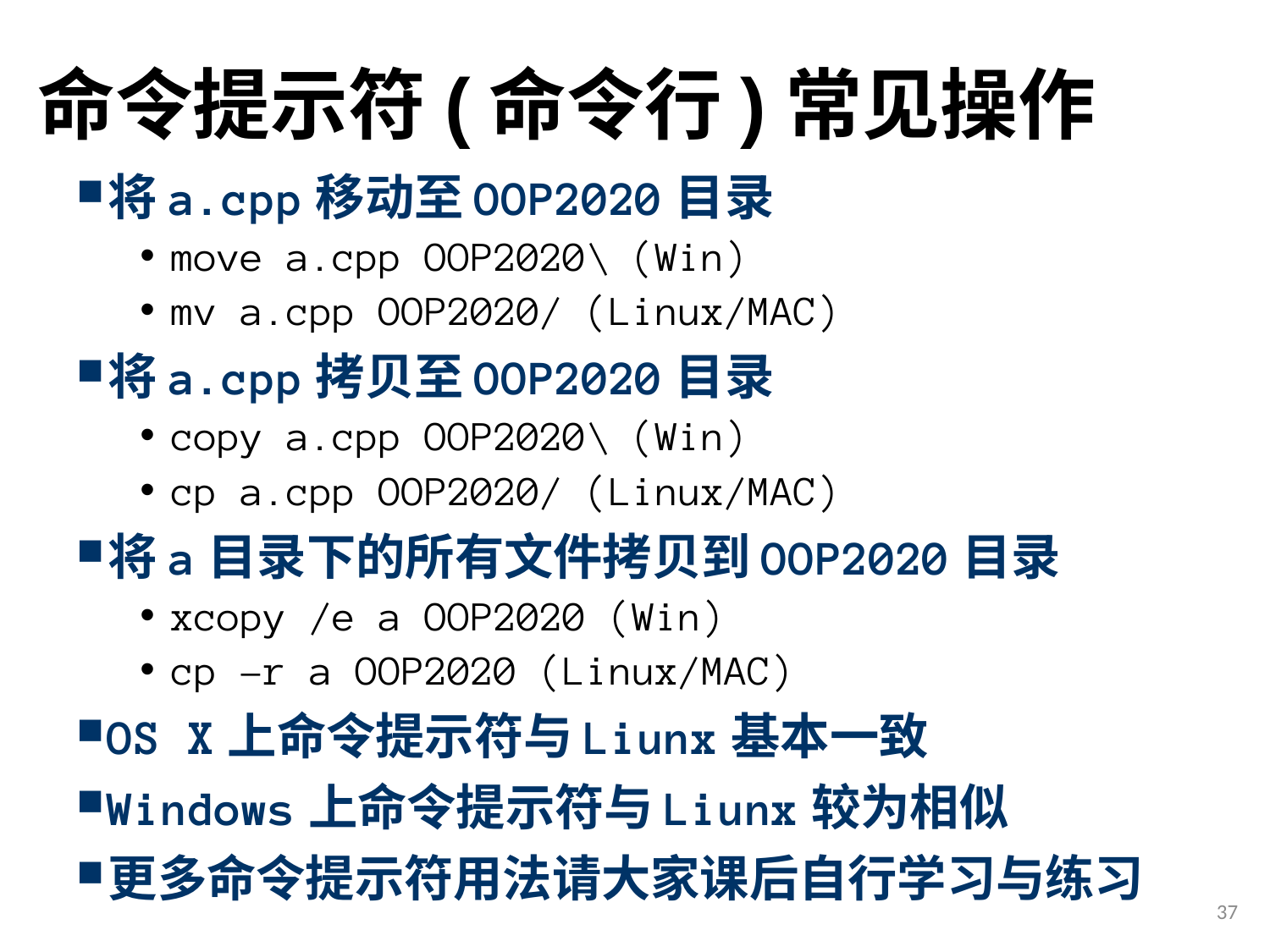

# 命令提示符(命令行)常见操作
将a.cpp移动至OOP2020目录
move a.cpp OOP2020\ (Win)
mv a.cpp OOP2020/ (Linux/MAC)
将a.cpp拷贝至OOP2020目录
copy a.cpp OOP2020\ (Win)
cp a.cpp OOP2020/ (Linux/MAC)
将a目录下的所有文件拷贝到OOP2020目录
xcopy /e a OOP2020 (Win)
cp –r a OOP2020 (Linux/MAC)
OS X上命令提示符与Liunx基本一致
Windows上命令提示符与Liunx较为相似
更多命令提示符用法请大家课后自行学习与练习

37